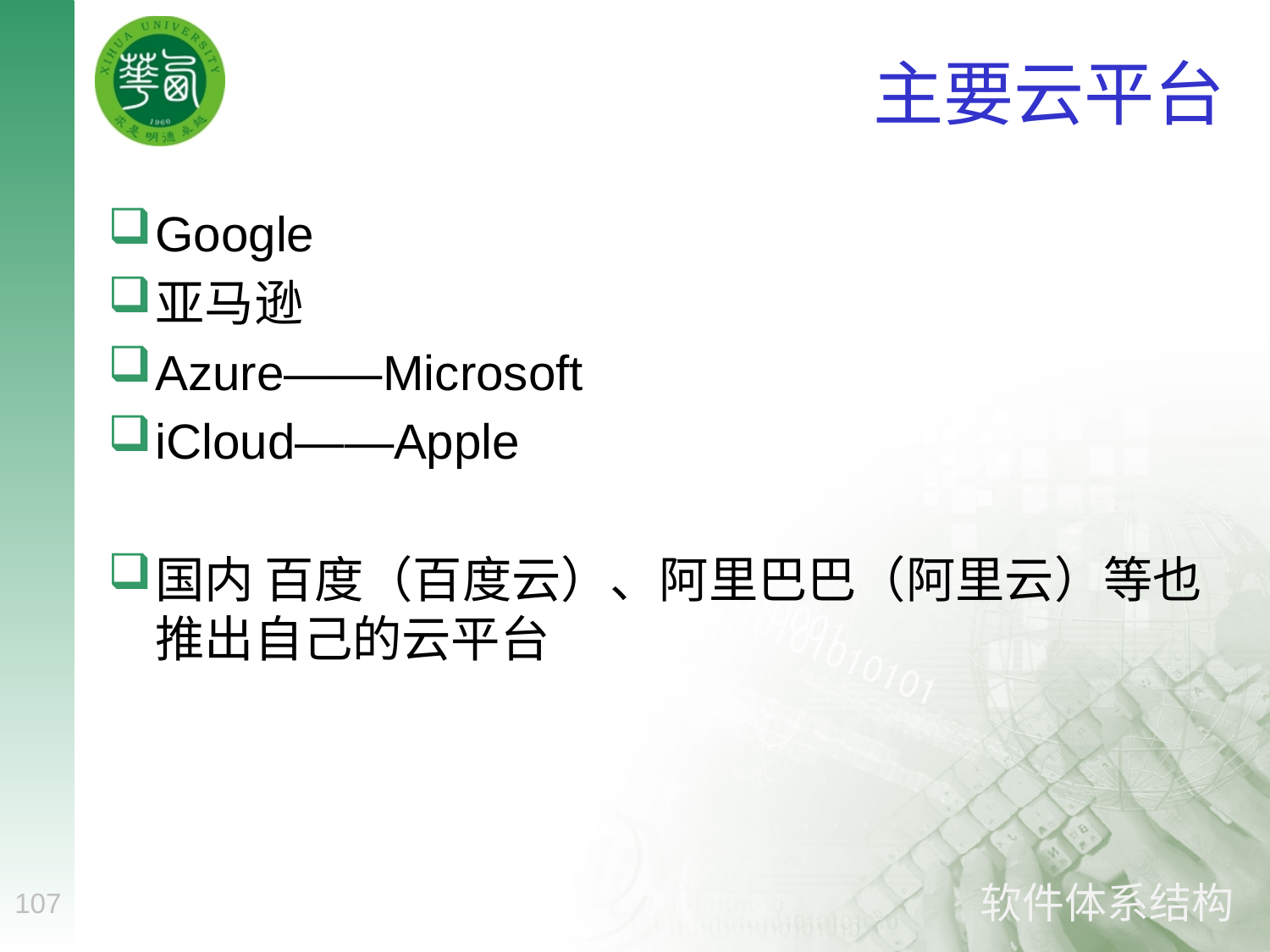

# 主要云平台
Google
亚马逊
Azure——Microsoft
iCloud——Apple

国内 百度（百度云）、阿里巴巴（阿里云）等也推出自己的云平台
107